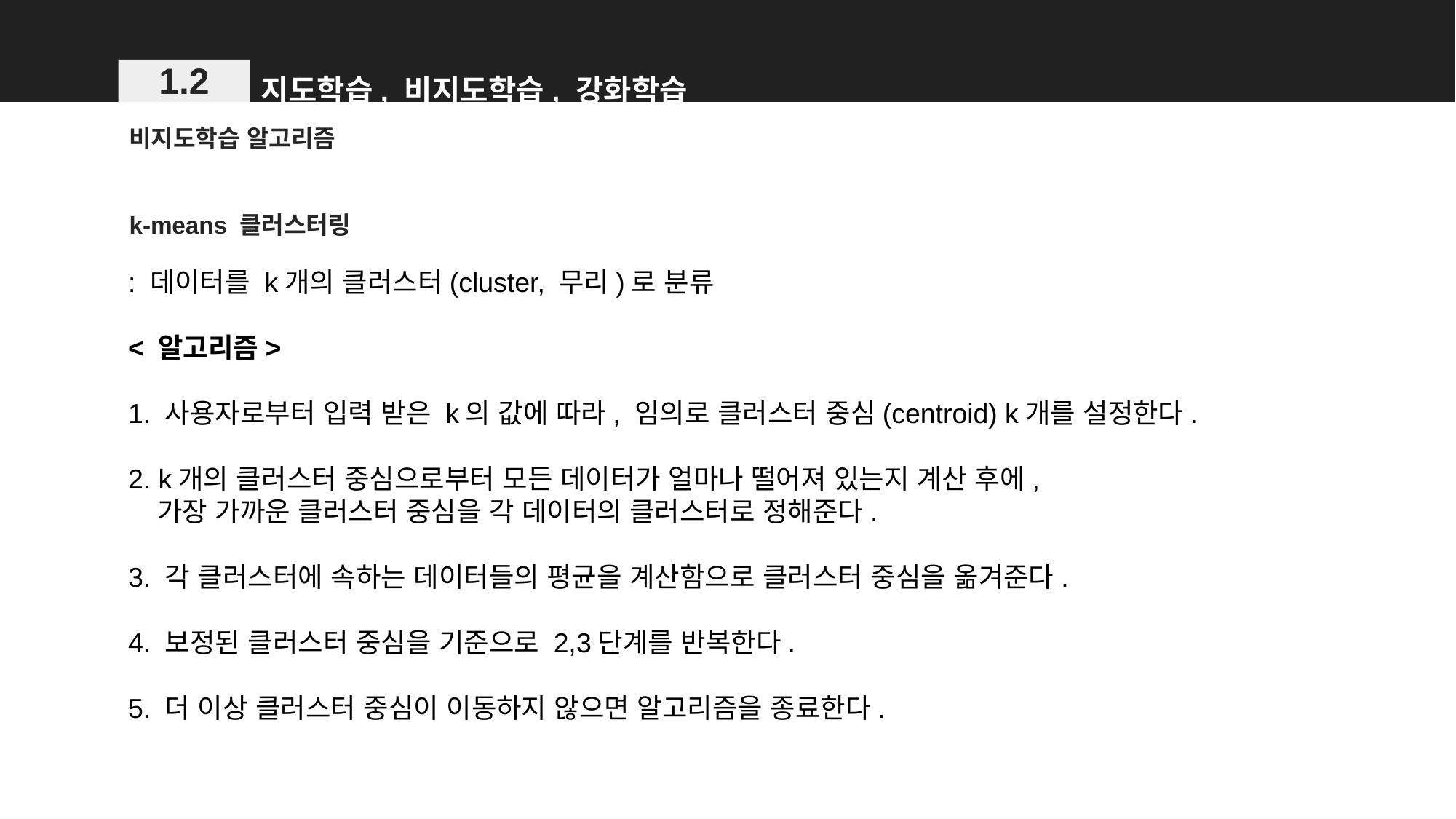

지도학습, 비지도학습, 강화학습
1.2

비지도학습 알고리즘

k-means 클러스터링
: 데이터를 k개의 클러스터(cluster, 무리)로 분류

< 알고리즘>

1. 사용자로부터 입력 받은 k의 값에 따라, 임의로 클러스터 중심(centroid) k개를 설정한다.

2. k개의 클러스터 중심으로부터 모든 데이터가 얼마나 떨어져 있는지 계산 후에,
   가장 가까운 클러스터 중심을 각 데이터의 클러스터로 정해준다.

3. 각 클러스터에 속하는 데이터들의 평균을 계산함으로 클러스터 중심을 옮겨준다.

4. 보정된 클러스터 중심을 기준으로 2,3단계를 반복한다.

5. 더 이상 클러스터 중심이 이동하지 않으면 알고리즘을 종료한다.